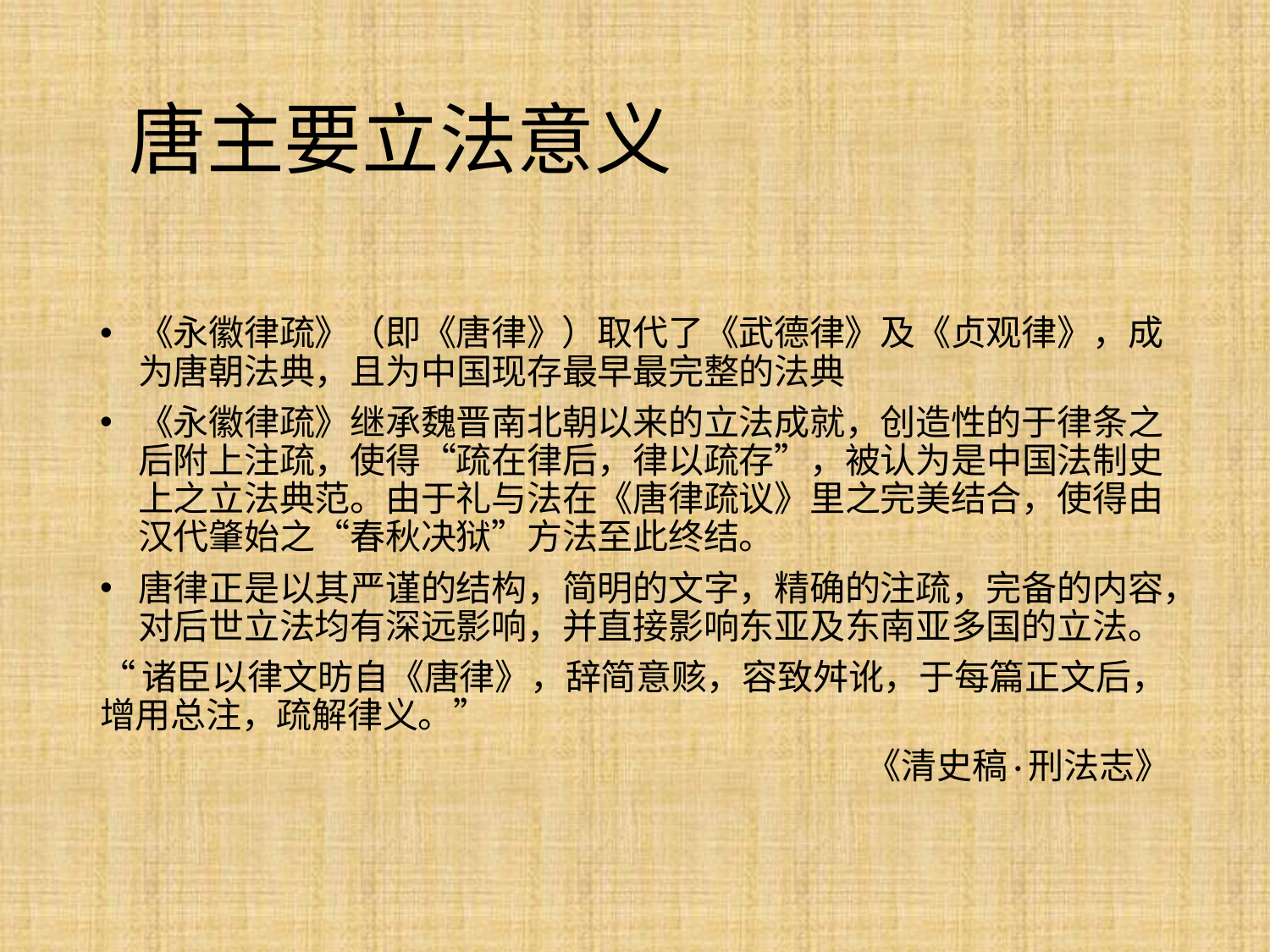

# 唐主要立法意义
《永徽律疏》（即《唐律》）取代了《武德律》及《贞观律》，成为唐朝法典，且为中国现存最早最完整的法典
《永徽律疏》继承魏晋南北朝以来的立法成就，创造性的于律条之后附上注疏，使得“疏在律后，律以疏存”，被认为是中国法制史上之立法典范。由于礼与法在《唐律疏议》里之完美结合，使得由汉代肇始之“春秋决狱”方法至此终结。
唐律正是以其严谨的结构，简明的文字，精确的注疏，完备的内容，对后世立法均有深远影响，并直接影响东亚及东南亚多国的立法。
“诸臣以律文昉自《唐律》，辞简意赅，容致舛讹，于每篇正文后，增用总注，疏解律义。”
《清史稿·刑法志》